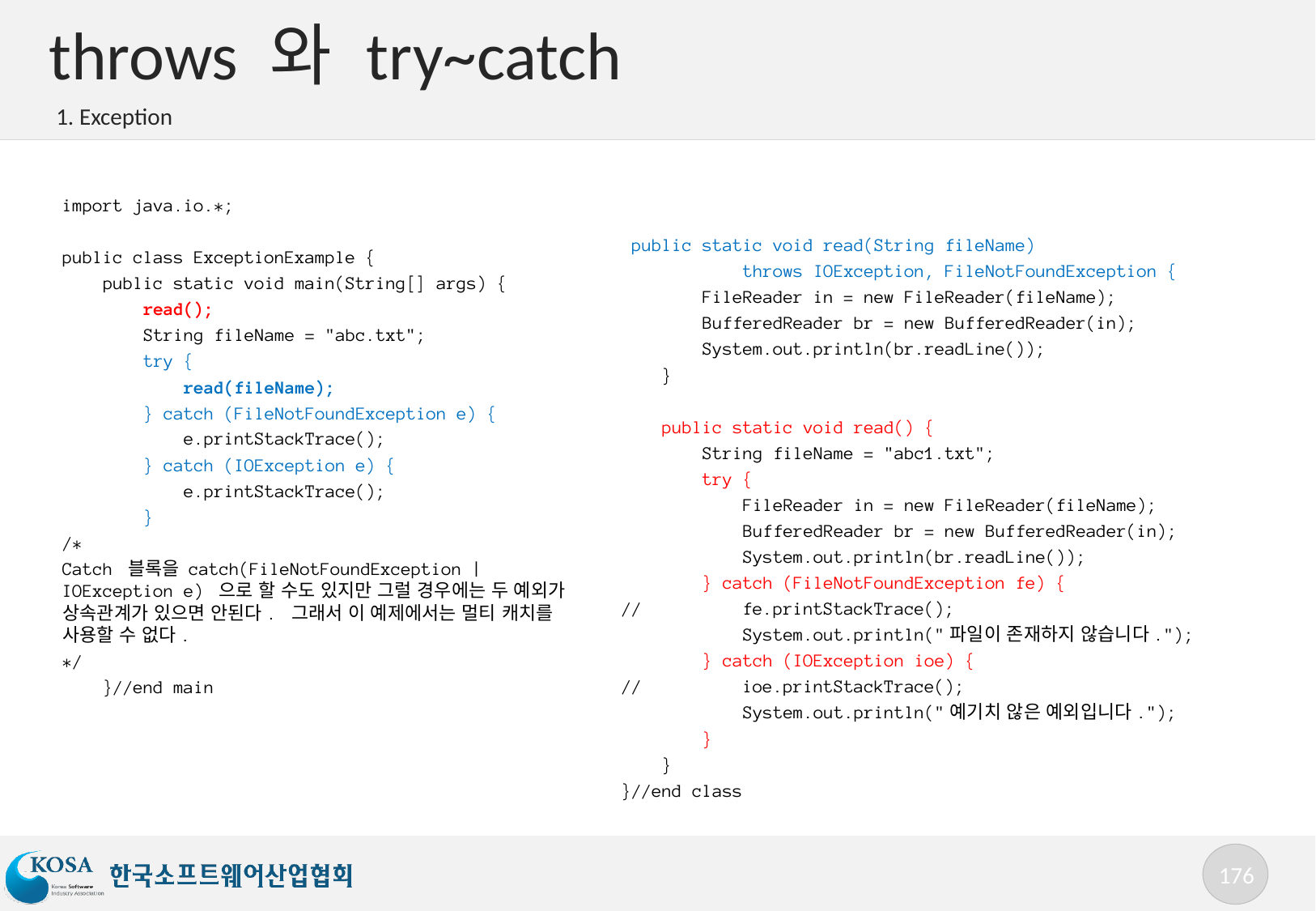

# throws 와 try~catch
1. Exception
import java.io.*;

public class ExceptionExample {
    public static void main(String[] args) {
        read();
        String fileName = "abc.txt";
        try {
            read(fileName);
        } catch (FileNotFoundException e) {
            e.printStackTrace();
        } catch (IOException e) {
            e.printStackTrace();
        }
/*
Catch 블록을 catch(FileNotFoundException | IOException e) 으로 할 수도 있지만 그럴 경우에는 두 예외가 상속관계가 있으면 안된다. 그래서 이 예제에서는 멀티 캐치를 사용할 수 없다.
*/
    }//end main

 public static void read(String fileName)
            throws IOException, FileNotFoundException {
        FileReader in = new FileReader(fileName);
        BufferedReader br = new BufferedReader(in);
        System.out.println(br.readLine());
    }

    public static void read() {
        String fileName = "abc1.txt";
        try {
            FileReader in = new FileReader(fileName);
            BufferedReader br = new BufferedReader(in);
            System.out.println(br.readLine());
        } catch (FileNotFoundException fe) {
//          fe.printStackTrace();
            System.out.println("파일이 존재하지 않습니다.");
        } catch (IOException ioe) {
//          ioe.printStackTrace();
            System.out.println("예기치 않은 예외입니다.");
        }
    }
}//end class